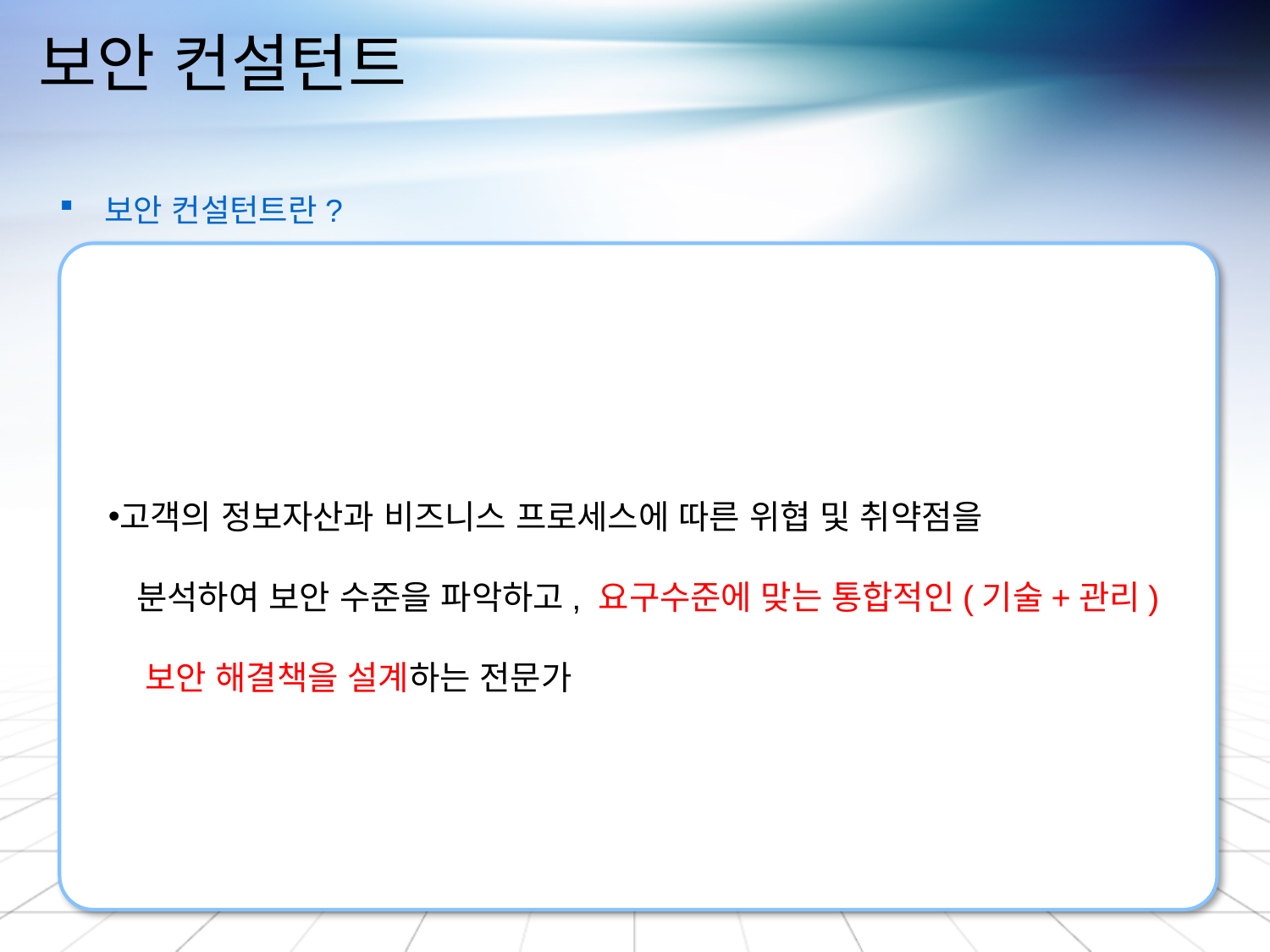

# 보안 컨설턴트
 보안 컨설턴트란?

고객의 정보자산과 비즈니스 프로세스에 따른 위협 및 취약점을
  분석하여 보안 수준을 파악하고, 요구수준에 맞는 통합적인(기술+관리)
  보안 해결책을 설계하는 전문가